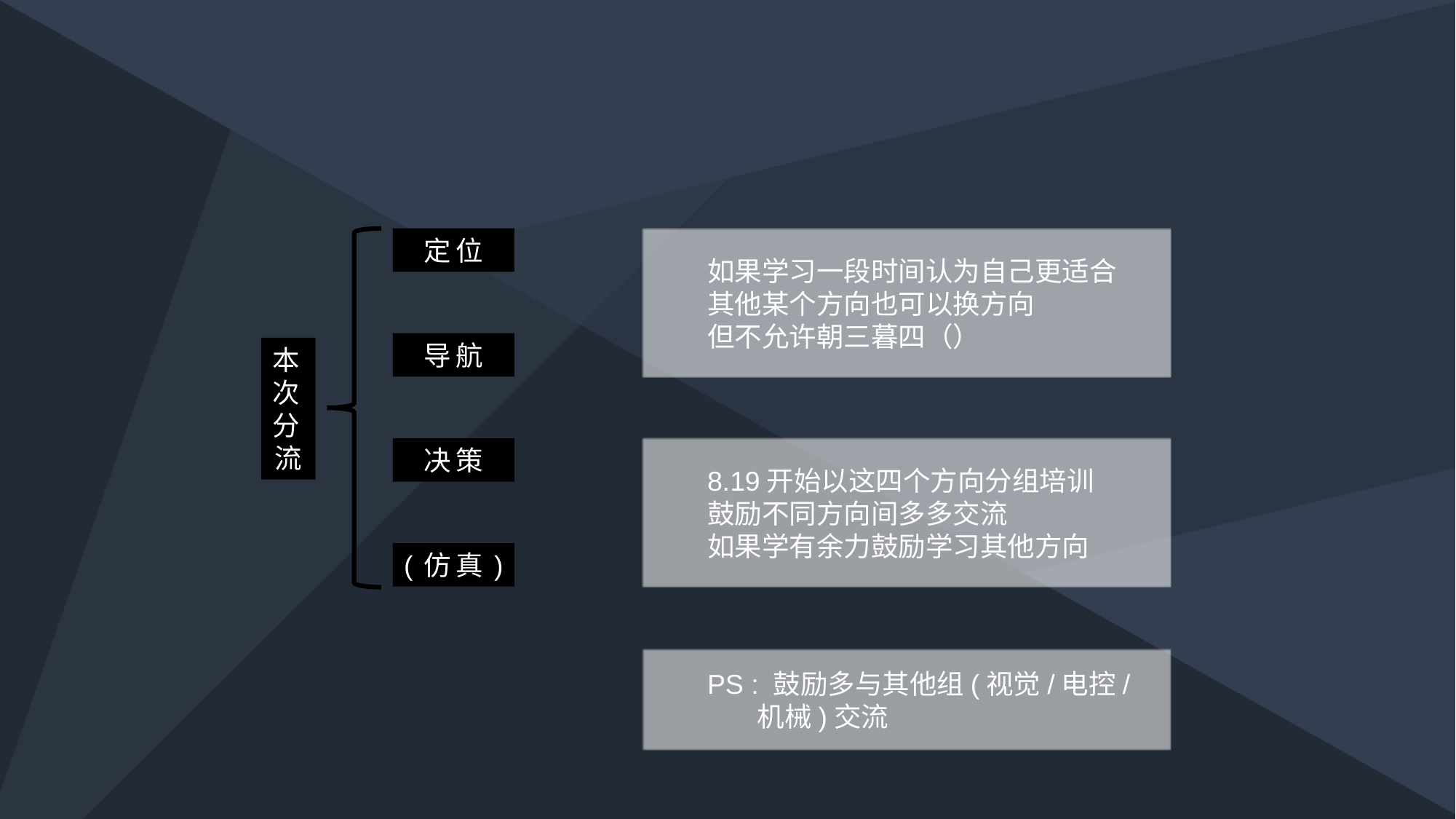

定位
如果学习一段时间认为自己更适合
其他某个方向也可以换方向
但不允许朝三暮四（）
导航
本次分流
决策
8.19开始以这四个方向分组培训
鼓励不同方向间多多交流
如果学有余力鼓励学习其他方向
(仿真)
PS : 鼓励多与其他组(视觉/电控/
       机械)交流